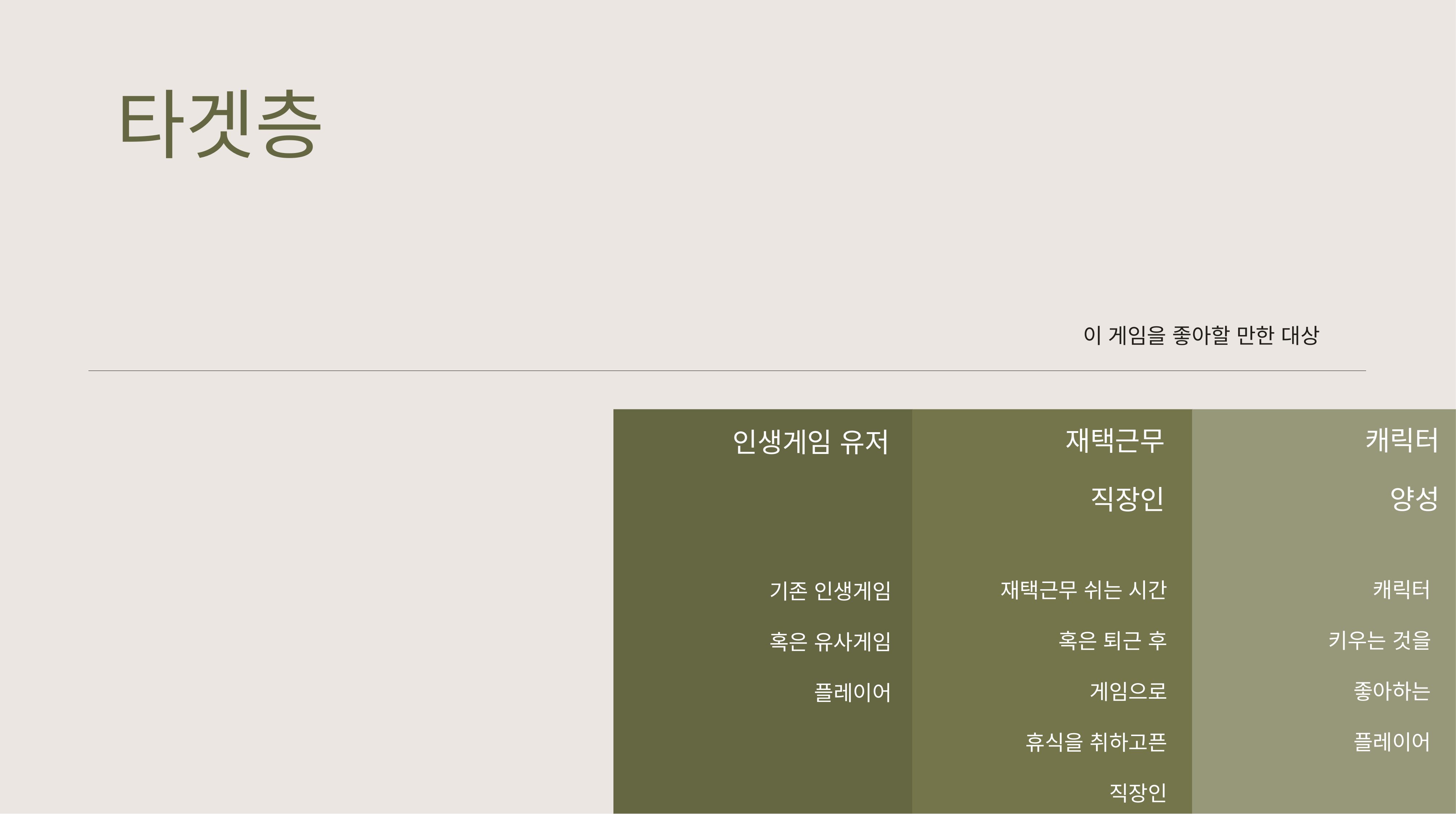

타겟층
이 게임을 좋아할 만한 대상

캐릭터

양성
캐릭터

키우는 것을

좋아하는

플레이어

인생게임 유저
기존 인생게임

혹은 유사게임

플레이어

재택근무

직장인
재택근무 쉬는 시간

혹은 퇴근 후

게임으로

휴식을 취하고픈

직장인